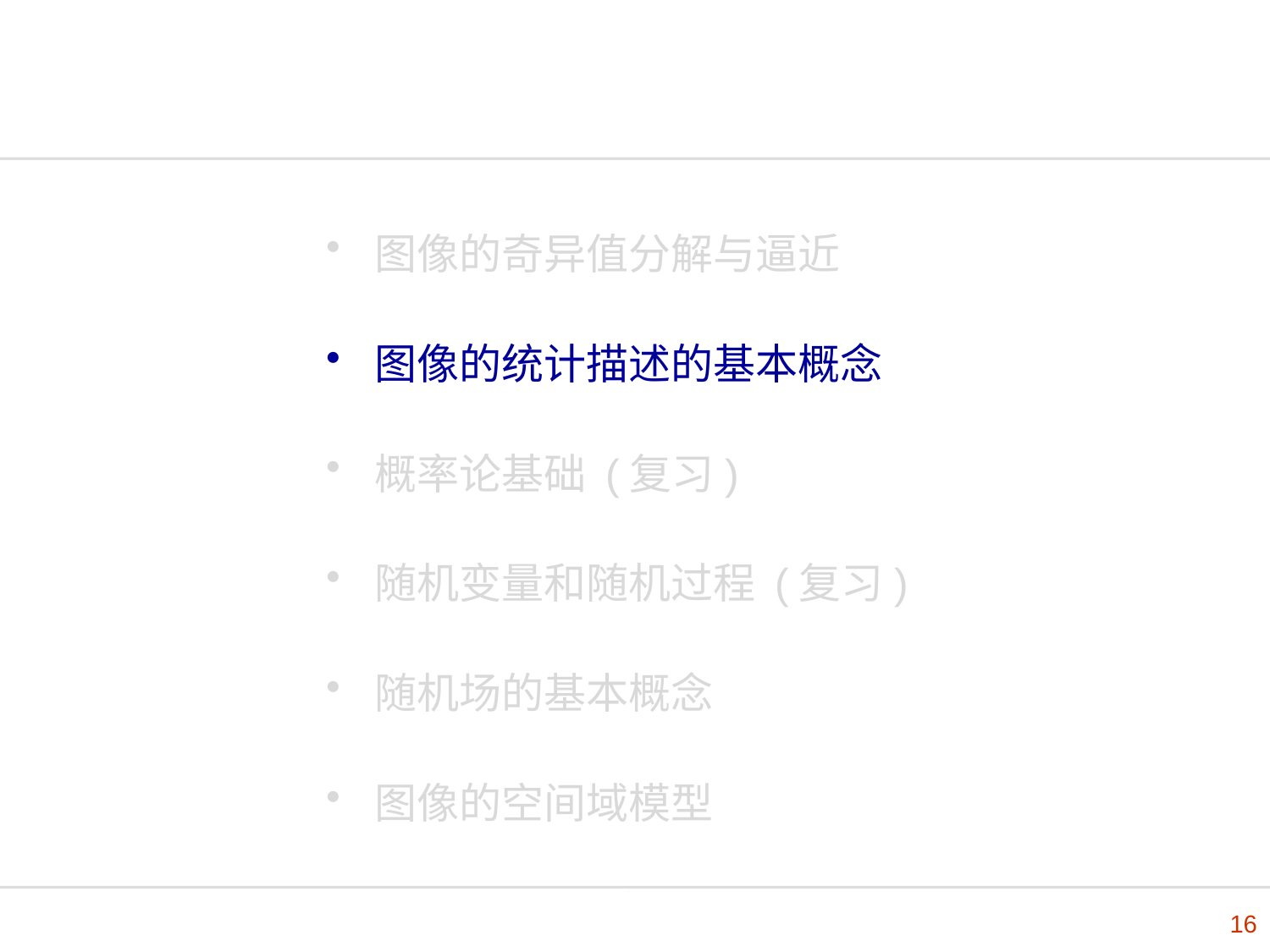

图像的奇异值分解与逼近
图像的统计描述的基本概念
概率论基础 (复习)
随机变量和随机过程 (复习)
随机场的基本概念
图像的空间域模型

16